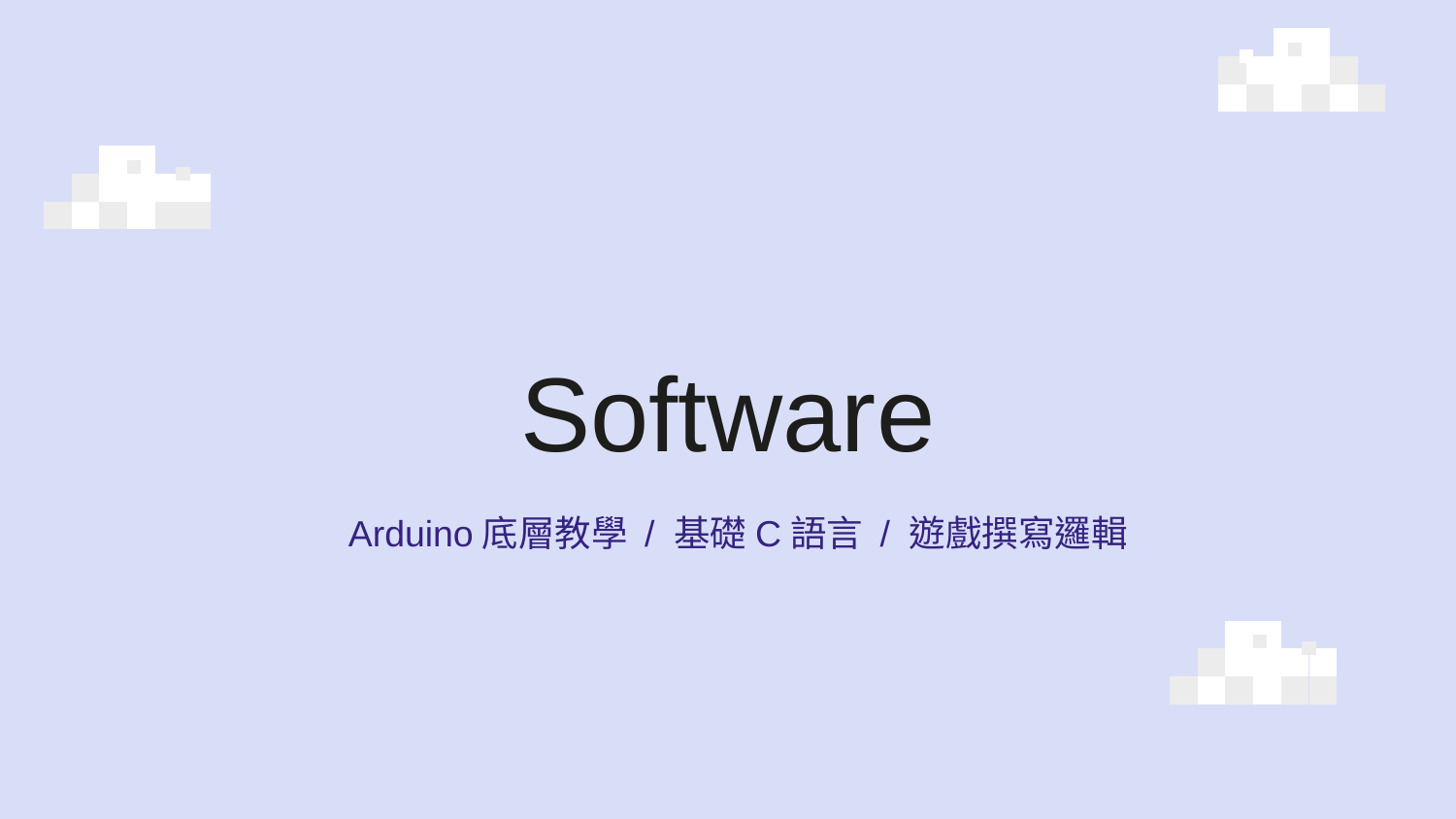

# Software
Arduino底層教學 / 基礎C語言 / 遊戲撰寫邏輯